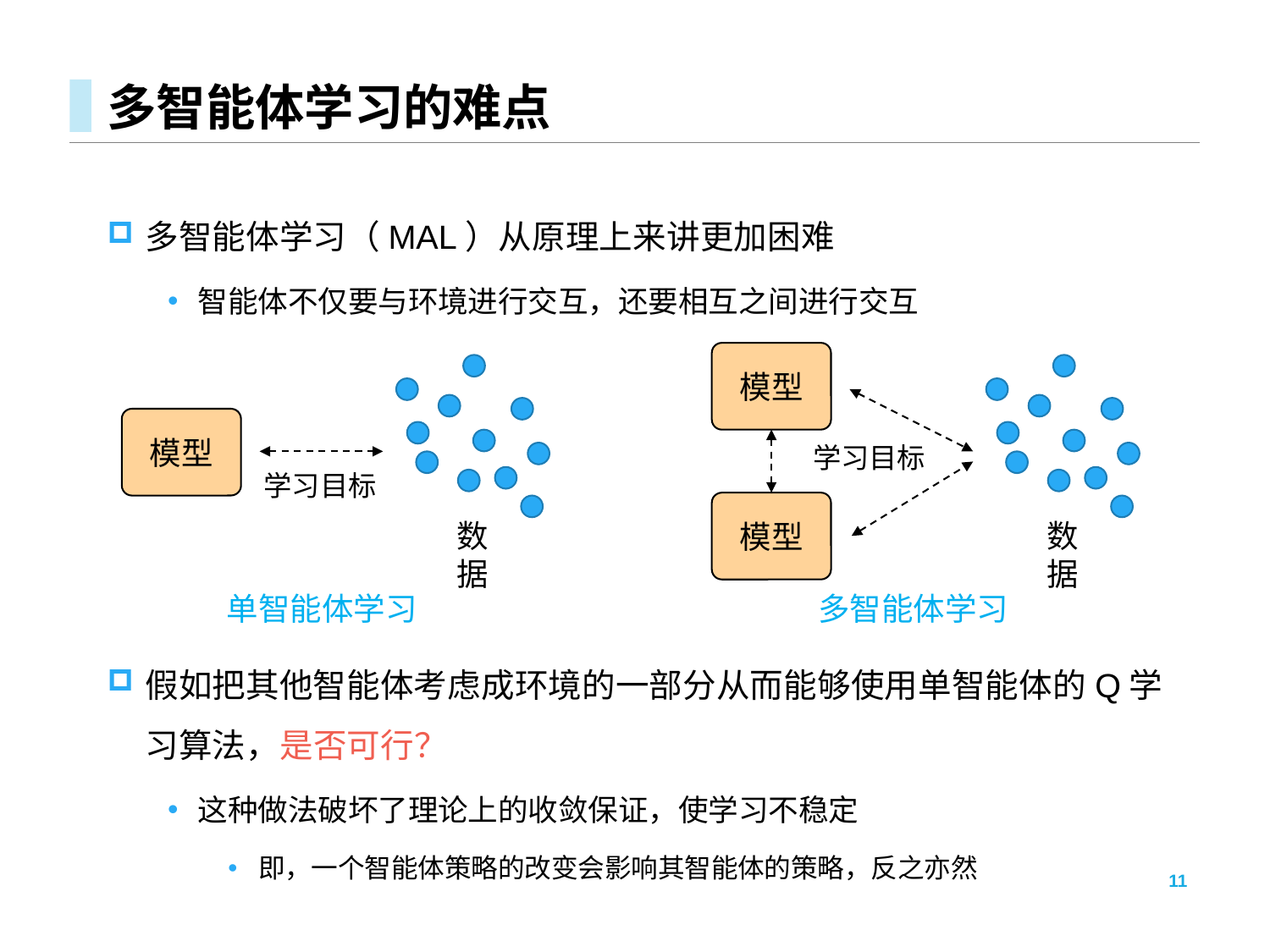

# 多智能体学习的难点
多智能体学习（MAL）从原理上来讲更加困难
智能体不仅要与环境进行交互，还要相互之间进行交互

假如把其他智能体考虑成环境的一部分从而能够使用单智能体的Q学习算法，是否可行？
这种做法破坏了理论上的收敛保证，使学习不稳定
即，一个智能体策略的改变会影响其智能体的策略，反之亦然
模型

模型
学习目标
学习目标
模型
数据
数据
单智能体学习
多智能体学习
11